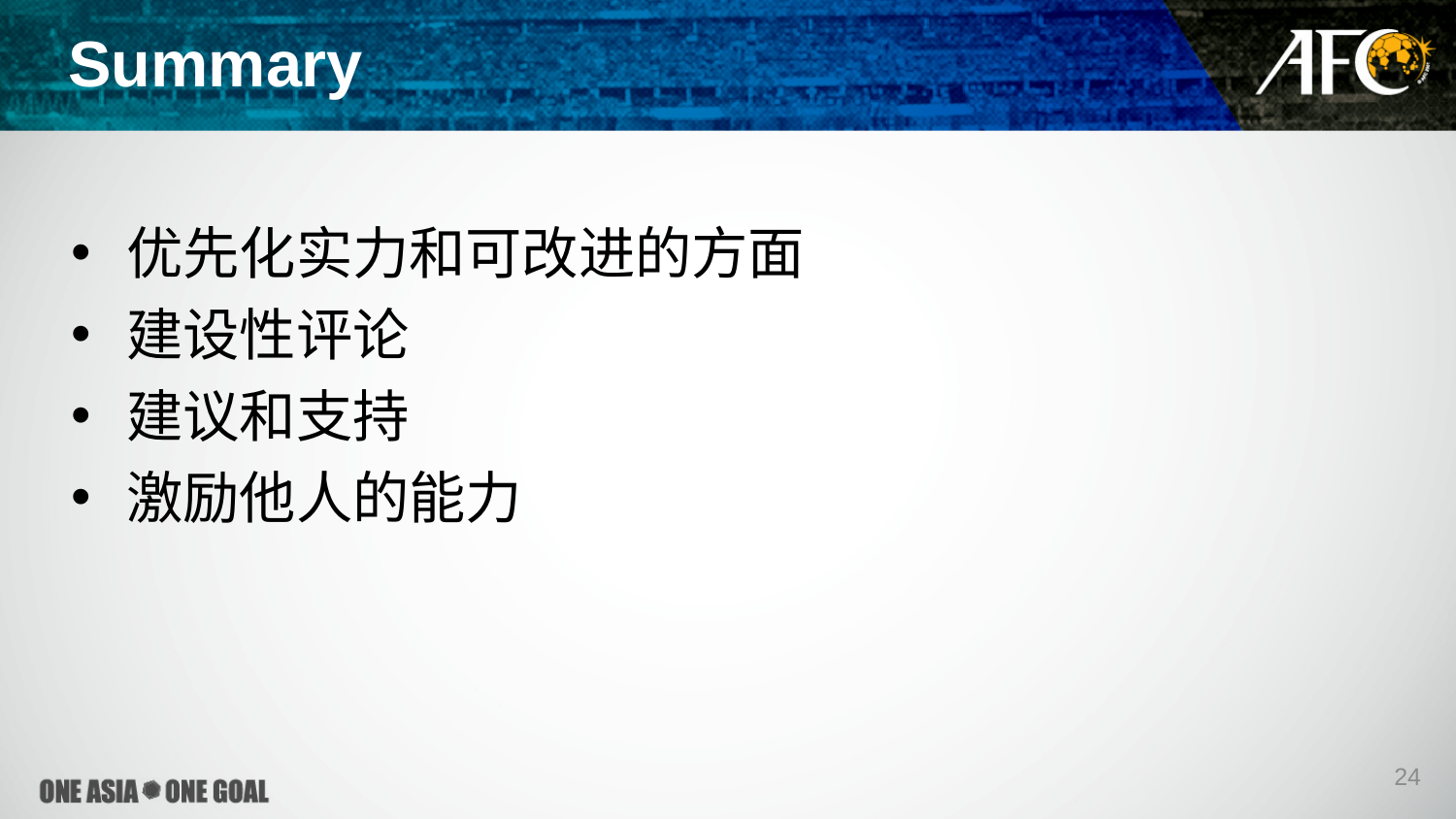

3/12/2018

Summary
优先化实力和可改进的方面
建设性评论
建议和支持
激励他人的能力
24